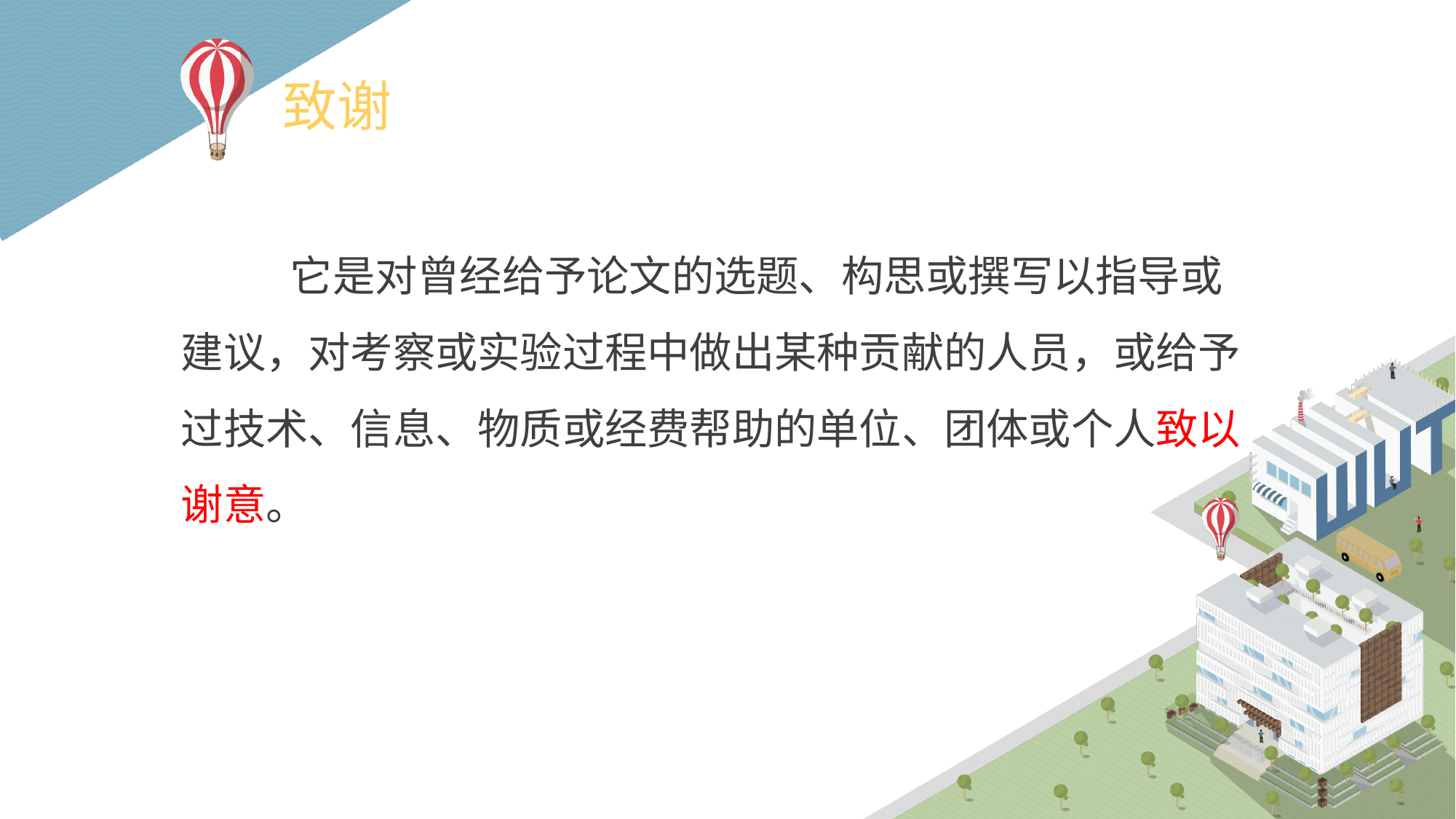

# 致谢
	它是对曾经给予论文的选题、构思或撰写以指导或建议，对考察或实验过程中做出某种贡献的人员，或给予过技术、信息、物质或经费帮助的单位、团体或个人致以谢意。